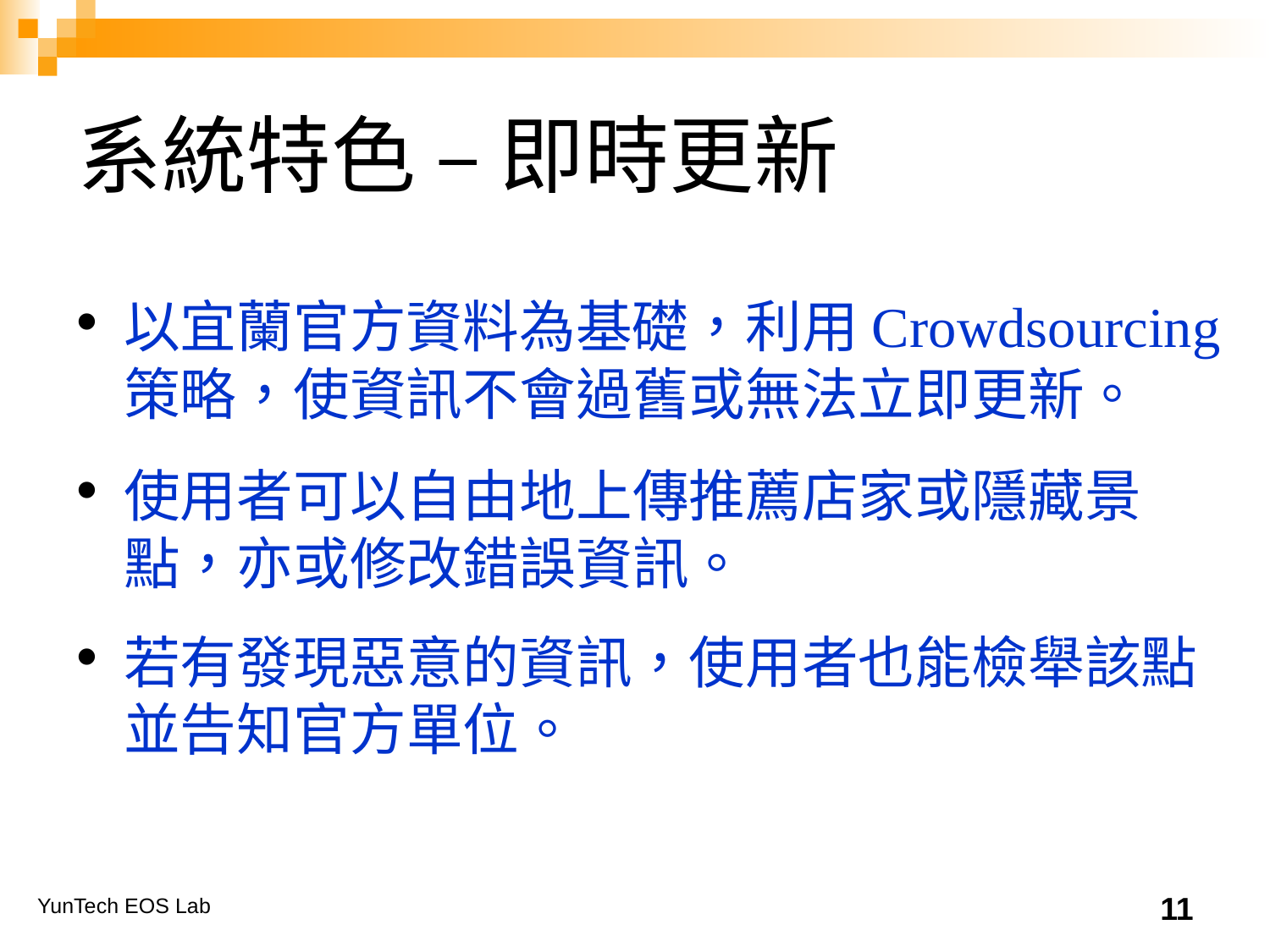

# 系統特色 – 即時更新
以宜蘭官方資料為基礎，利用Crowdsourcing策略，使資訊不會過舊或無法立即更新。

使用者可以自由地上傳推薦店家或隱藏景點，亦或修改錯誤資訊。

若有發現惡意的資訊，使用者也能檢舉該點並告知官方單位。

11